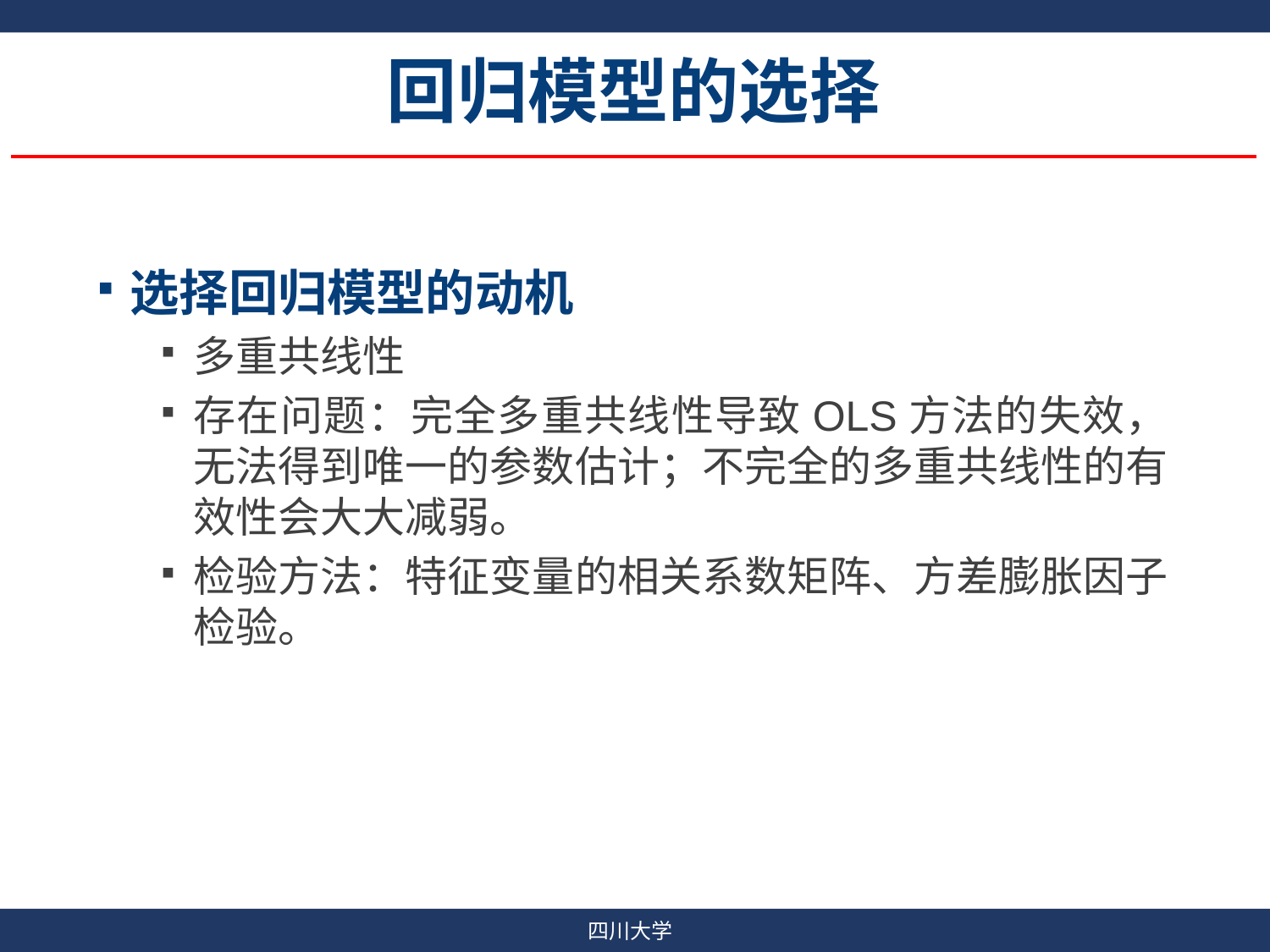

# 回归模型的选择
选择回归模型的动机
多重共线性
存在问题：完全多重共线性导致OLS方法的失效，无法得到唯一的参数估计；不完全的多重共线性的有效性会大大减弱。
检验方法：特征变量的相关系数矩阵、方差膨胀因子检验。